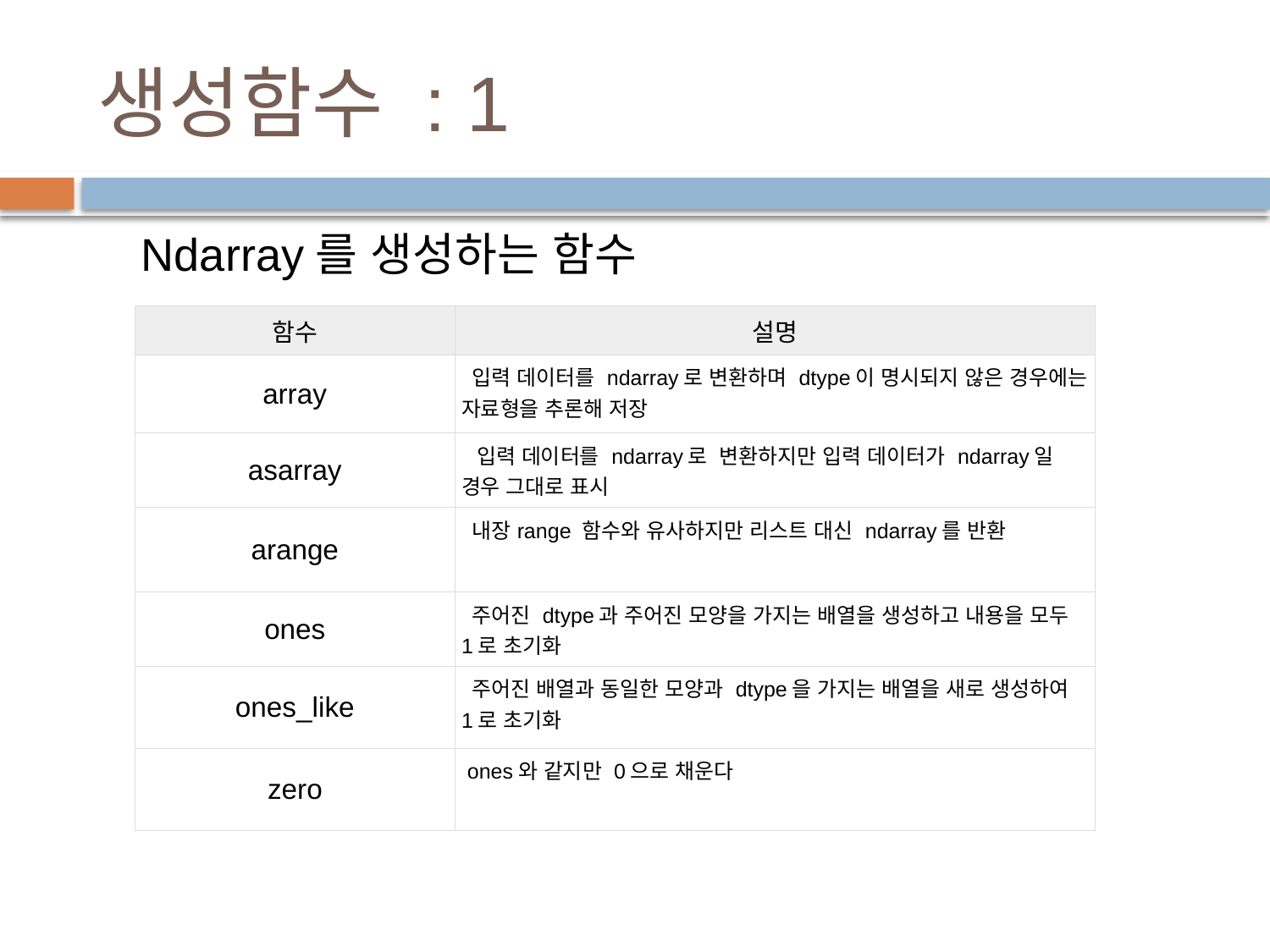

# 생성함수 : 1
Ndarray를 생성하는 함수
| 함수 | 설명 |
| --- | --- |
| array | 입력 데이터를 ndarray로 변환하며 dtype이 명시되지 않은 경우에는 자료형을 추론해 저장 |
| asarray | 입력 데이터를 ndarray로 변환하지만 입력 데이터가 ndarray일 경우 그대로 표시 |
| arange | 내장range 함수와 유사하지만 리스트 대신 ndarray를 반환 |
| ones | 주어진 dtype과 주어진 모양을 가지는 배열을 생성하고 내용을 모두 1로 초기화 |
| ones\_like | 주어진 배열과 동일한 모양과 dtype을 가지는 배열을 새로 생성하여 1로 초기화 |
| zero | ones와 같지만 0으로 채운다 |